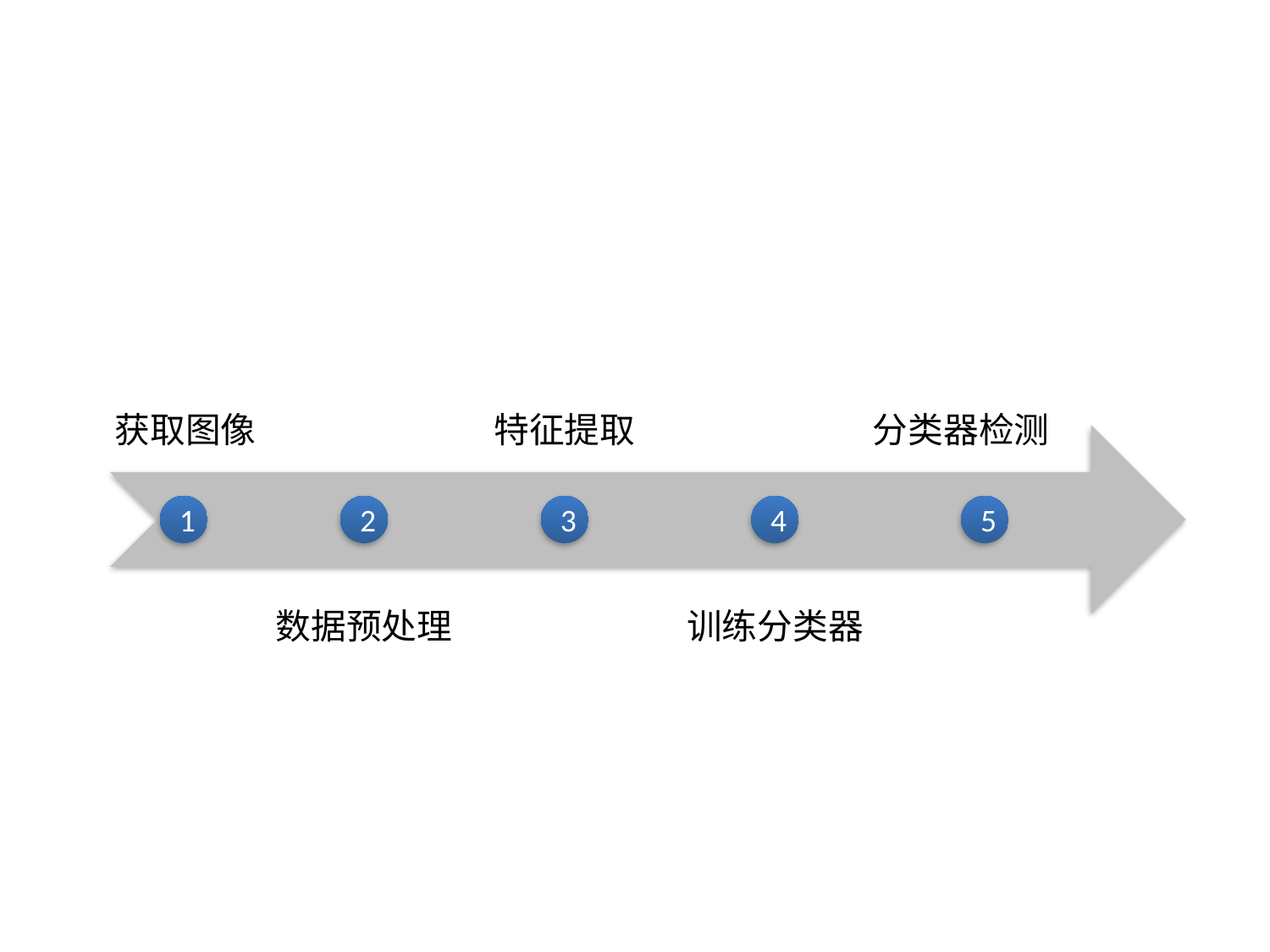

获取图像
特征提取
分类器检测

1
2
3
4
5
数据预处理
训练分类器